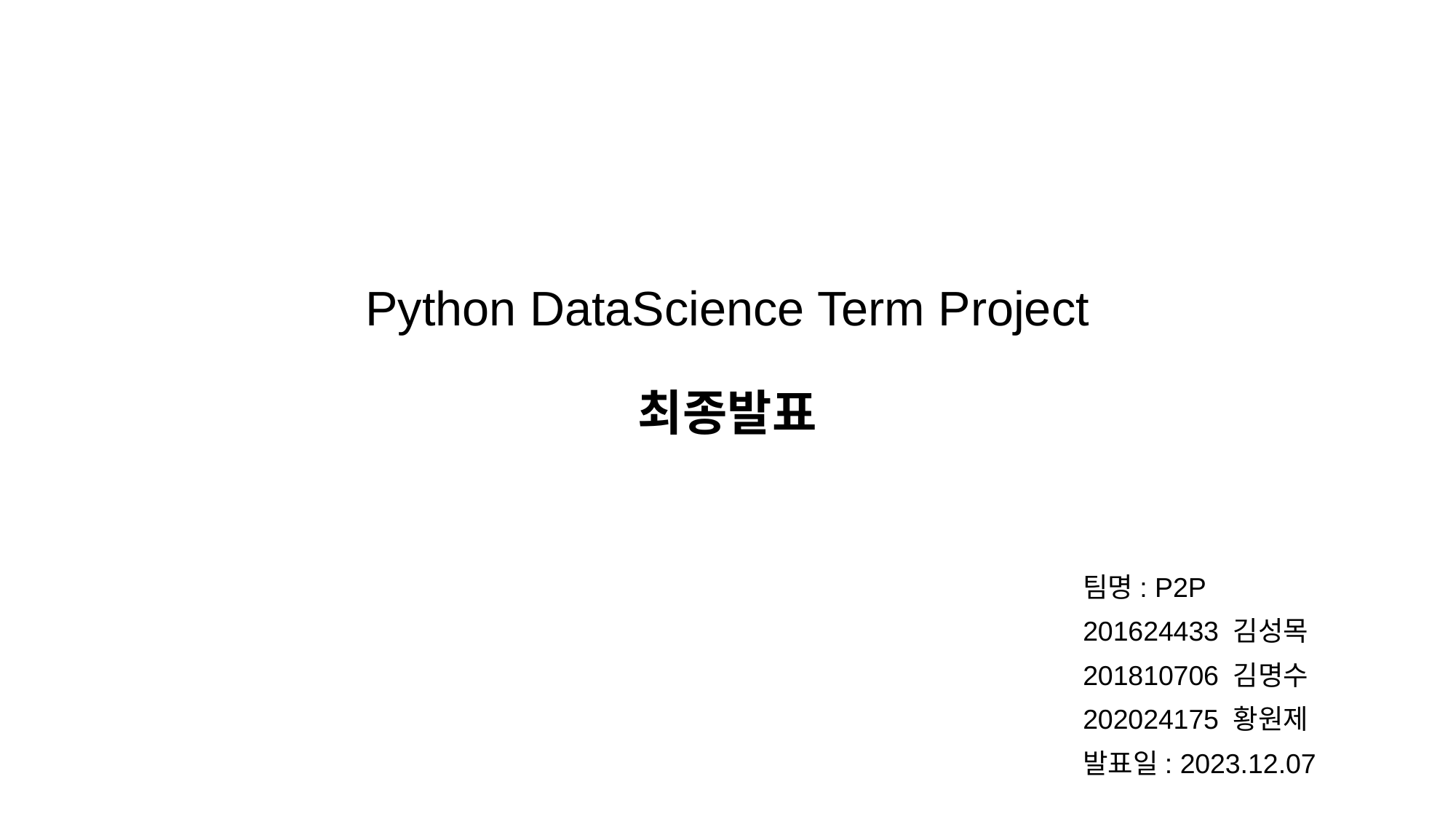

# Python DataScience Term Project 최종발표
팀명: P2P
201624433 김성목
201810706 김명수
202024175 황원제
발표일: 2023.12.07